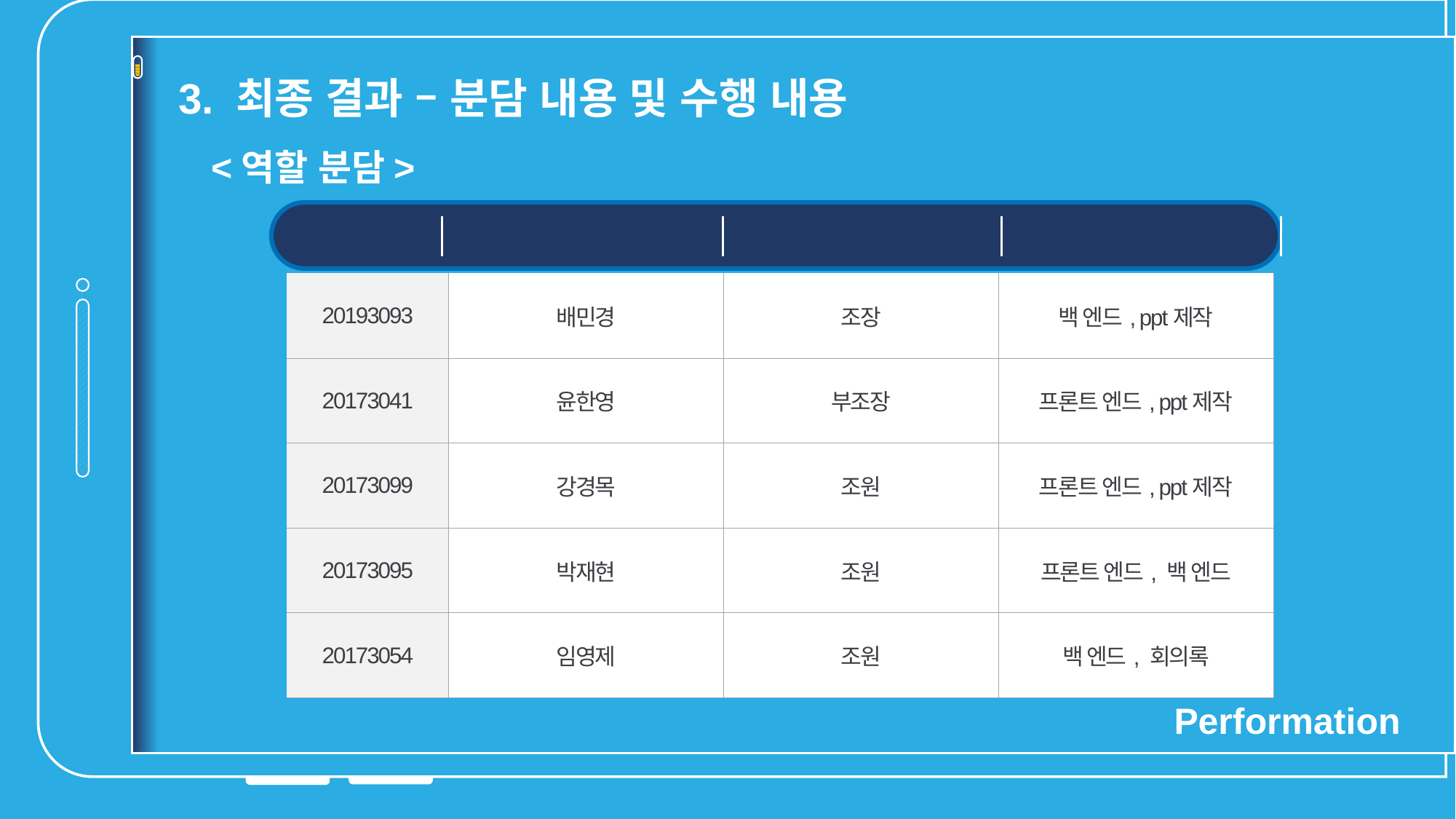

3. 최종 결과 – 분담 내용 및 수행 내용
<역할 분담>

학번
성명

역할
부원
| 20193093 | 배민경 | 조장 | 백 엔드, ppt제작 |
| --- | --- | --- | --- |
| 20173041 | 윤한영 | 부조장 | 프론트 엔드, ppt제작 |
| 20173099 | 강경목 | 조원 | 프론트 엔드, ppt제작 |
| 20173095 | 박재현 | 조원 | 프론트 엔드, 백 엔드 |
| 20173054 | 임영제 | 조원 | 백 엔드, 회의록 |
Performation